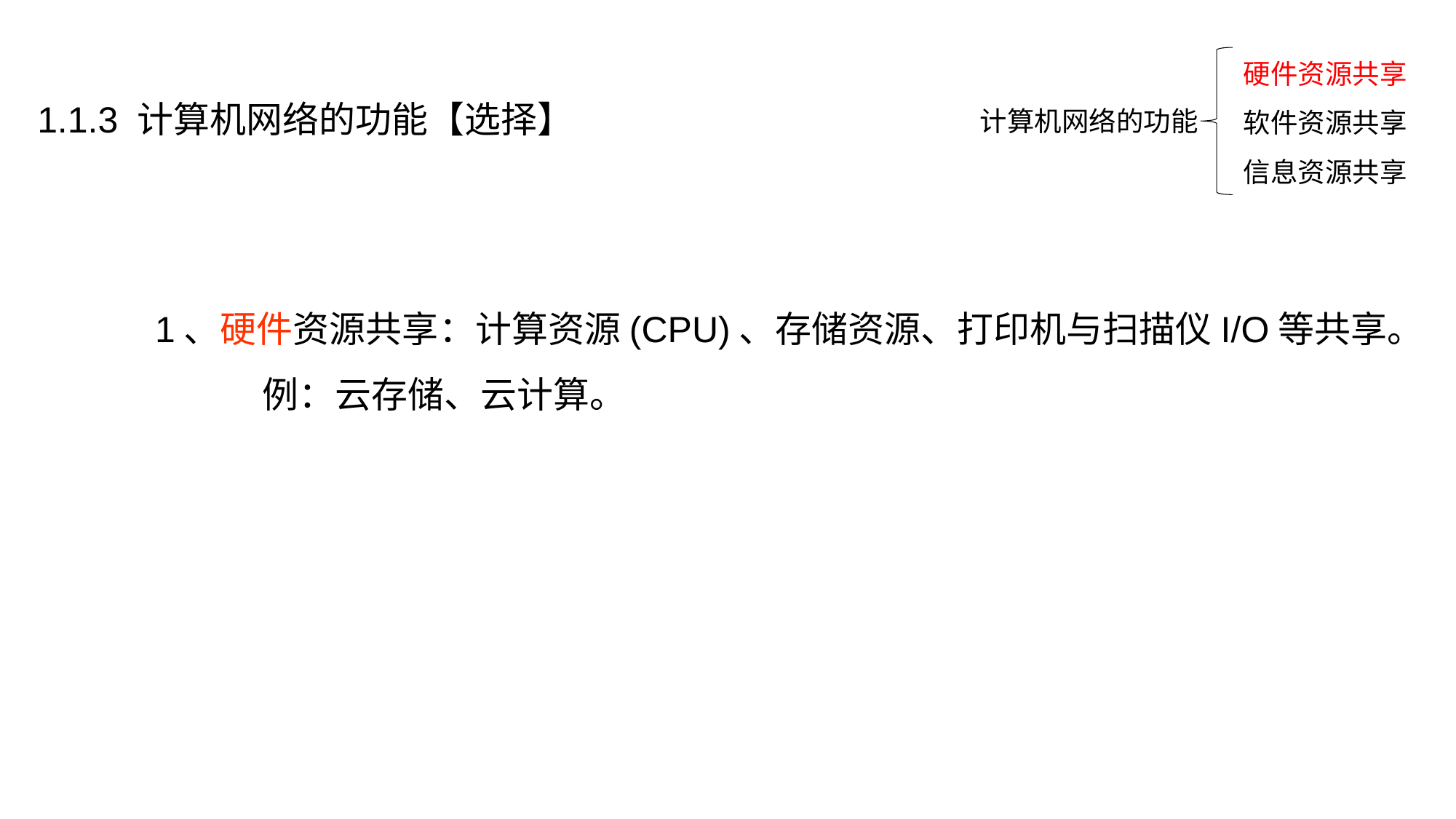

硬件资源共享
软件资源共享
信息资源共享

计算机网络的功能
1.1.3 计算机网络的功能【选择】
1、硬件资源共享：计算资源(CPU)、存储资源、打印机与扫描仪I/O等共享。
            例：云存储、云计算。